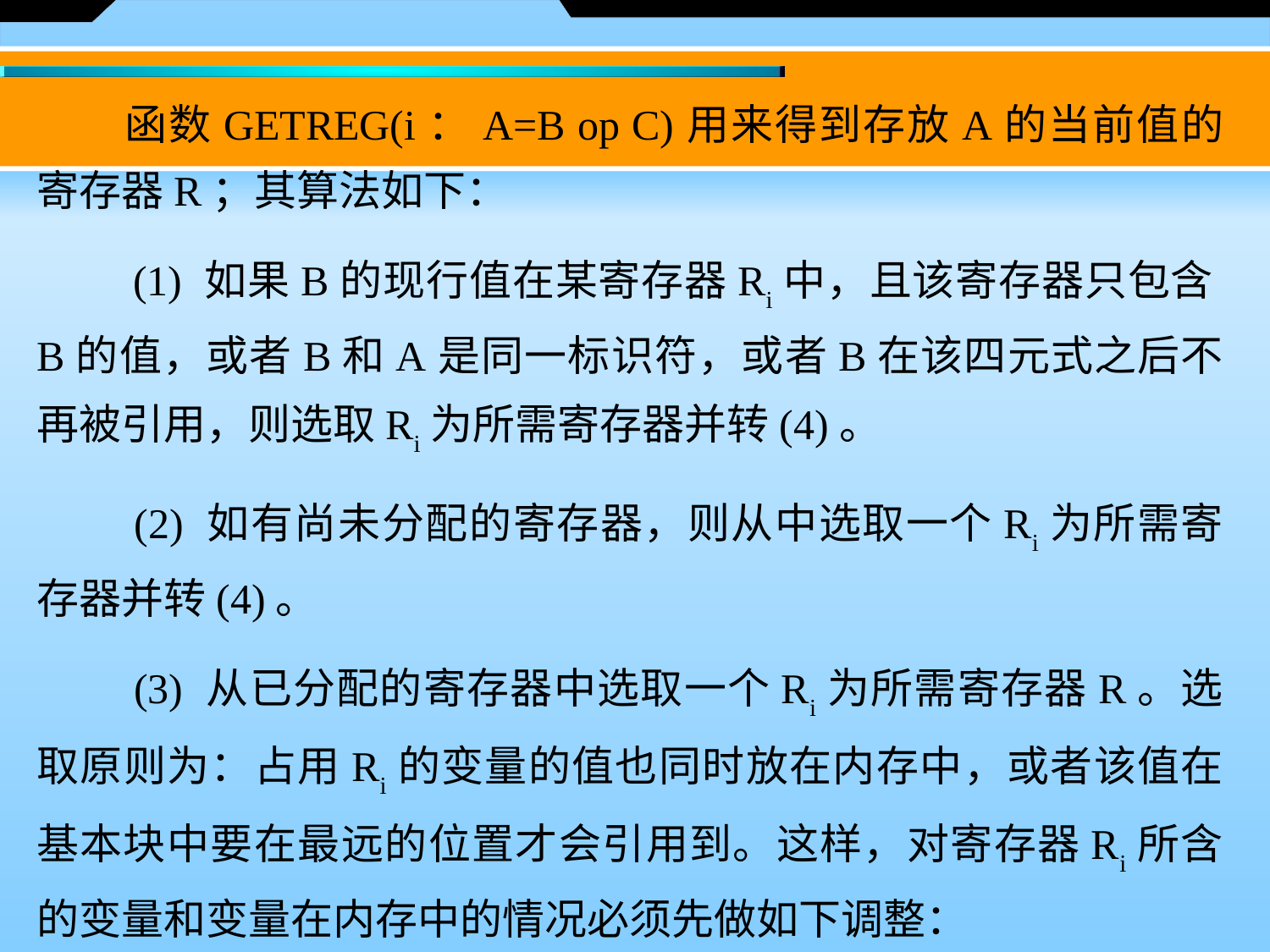

函数GETREG(i：A=B op C)用来得到存放A的当前值的寄存器R；其算法如下：
　　(1) 如果B的现行值在某寄存器Ri中，且该寄存器只包含B的值，或者B和A是同一标识符，或者B在该四元式之后不再被引用，则选取Ri为所需寄存器并转(4)。
　　(2) 如有尚未分配的寄存器，则从中选取一个Ri为所需寄存器并转(4)。
　　(3) 从已分配的寄存器中选取一个Ri为所需寄存器R。选取原则为：占用Ri的变量的值也同时放在内存中，或者该值在基本块中要在最远的位置才会引用到。这样，对寄存器Ri所含的变量和变量在内存中的情况必须先做如下调整：